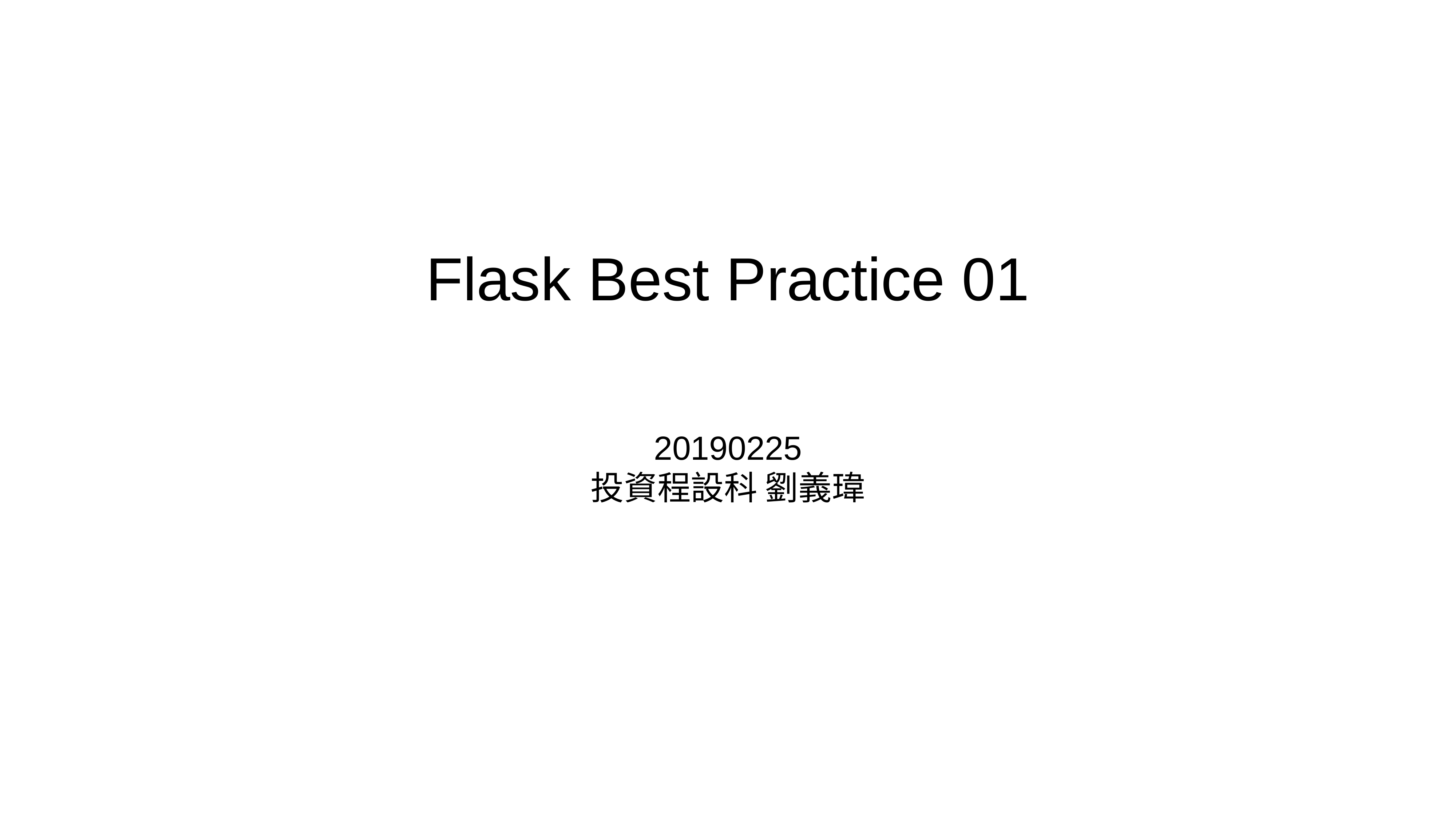

# Flask Best Practice 01
20190225
投資程設科 劉義瑋